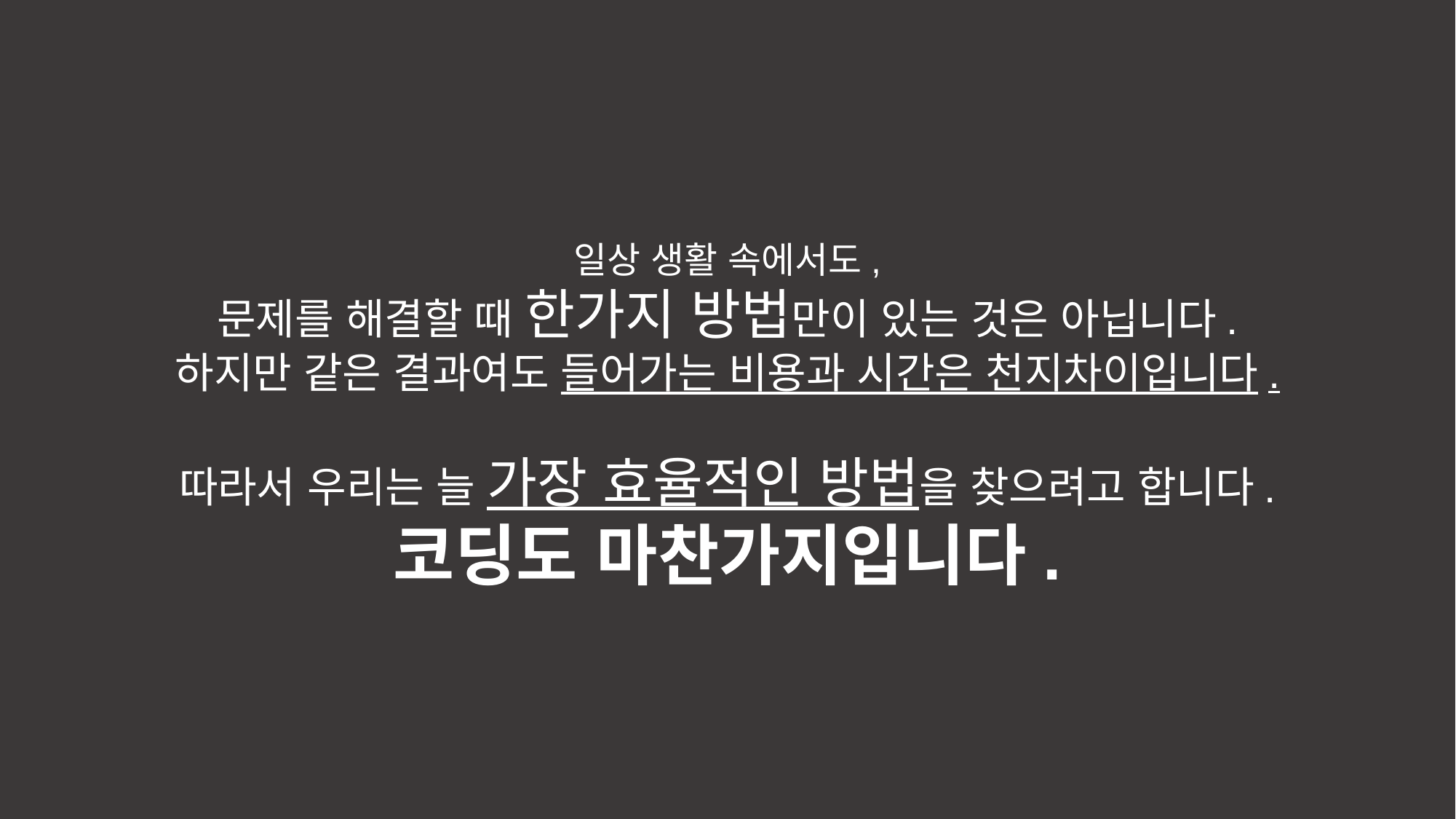

일상 생활 속에서도,
문제를 해결할 때 한가지 방법만이 있는 것은 아닙니다.
하지만 같은 결과여도 들어가는 비용과 시간은 천지차이입니다.

따라서 우리는 늘 가장 효율적인 방법을 찾으려고 합니다.
코딩도 마찬가지입니다.